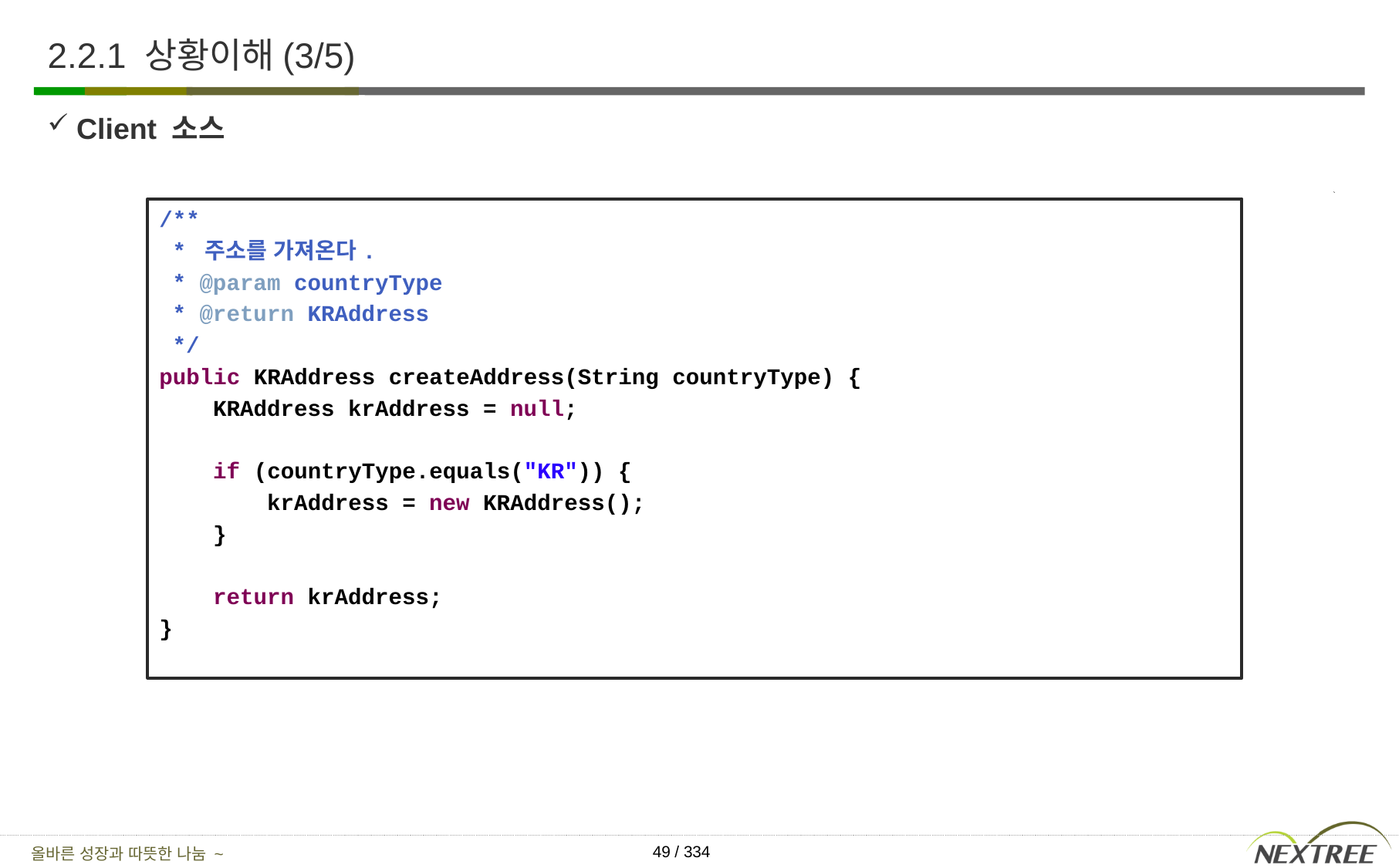

# 2.2.1 상황이해(3/5)
Client 소스
/**
 * 주소를 가져온다.
 * @param countryType
 * @return KRAddress
 */
public KRAddress createAddress(String countryType) {
    KRAddress krAddress = null;

    if (countryType.equals("KR")) {
        krAddress = new KRAddress();
    }

    return krAddress;
}